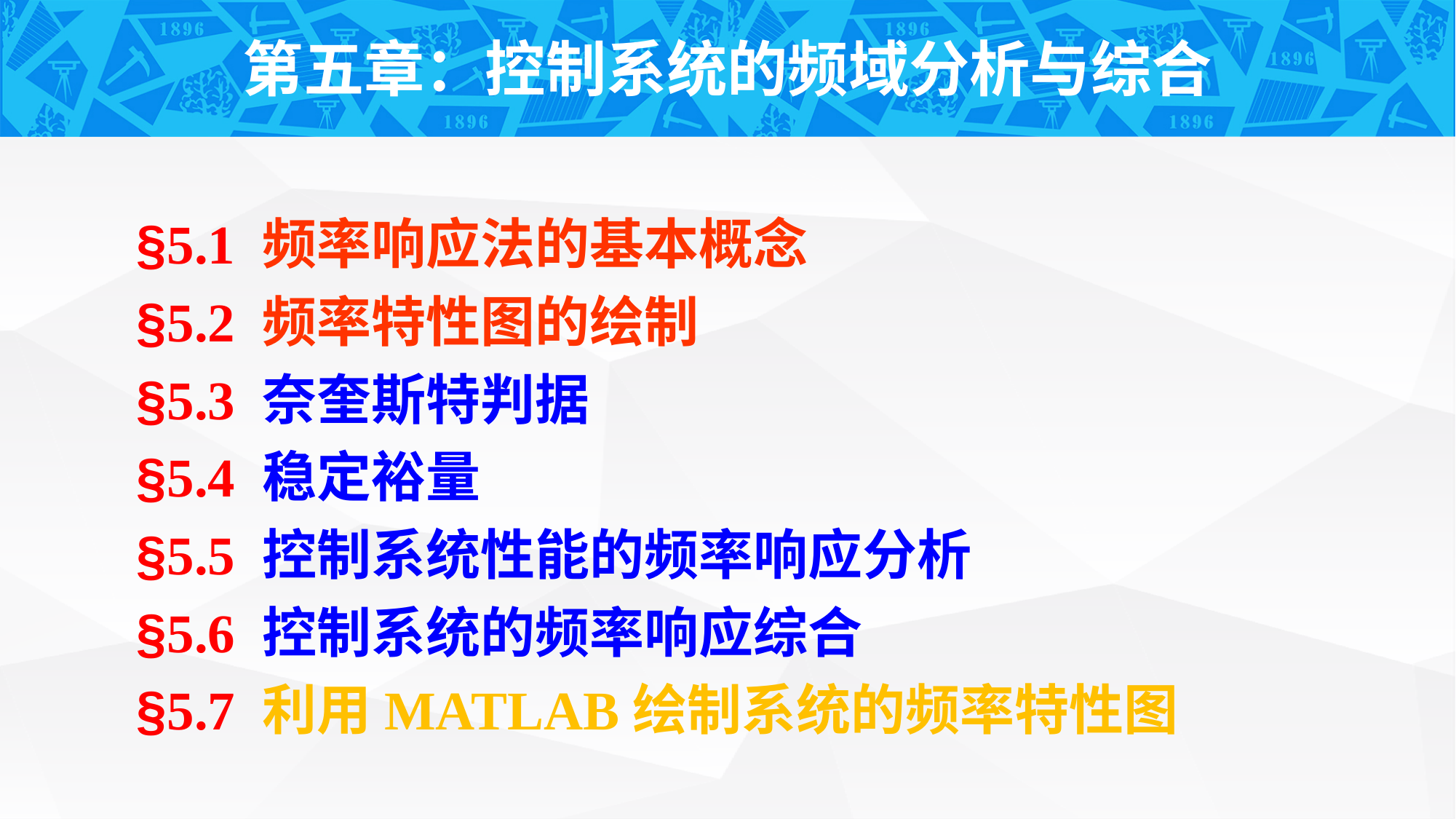

第五章：控制系统的频域分析与综合
§5.1 频率响应法的基本概念
§5.2 频率特性图的绘制
§5.3 奈奎斯特判据
§5.4 稳定裕量
§5.5 控制系统性能的频率响应分析
§5.6 控制系统的频率响应综合
§5.7 利用MATLAB绘制系统的频率特性图